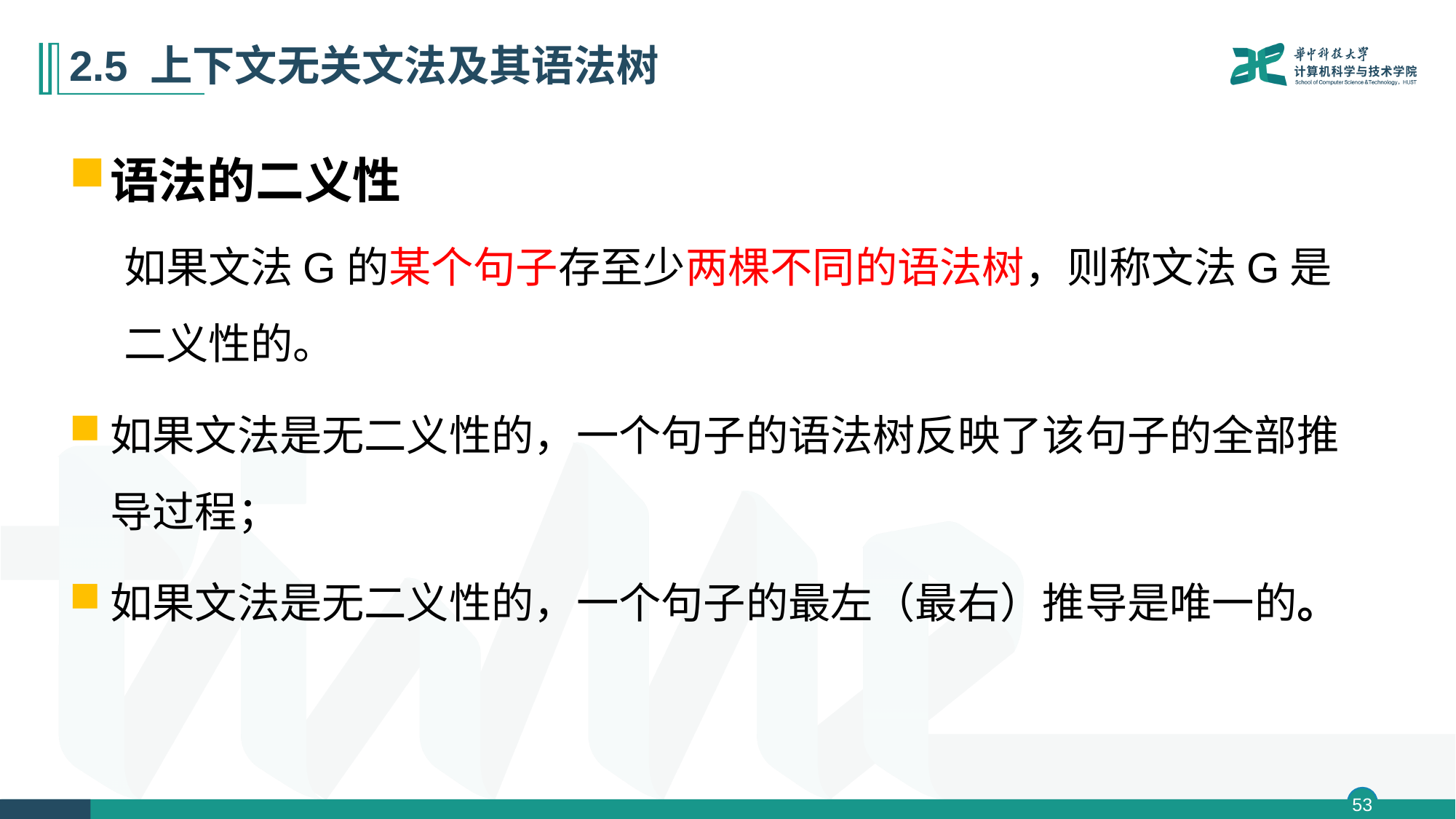

# 2.5 上下文无关文法及其语法树
语法的二义性
如果文法G的某个句子存至少两棵不同的语法树，则称文法G是二义性的。
如果文法是无二义性的，一个句子的语法树反映了该句子的全部推导过程；
如果文法是无二义性的，一个句子的最左（最右）推导是唯一的。